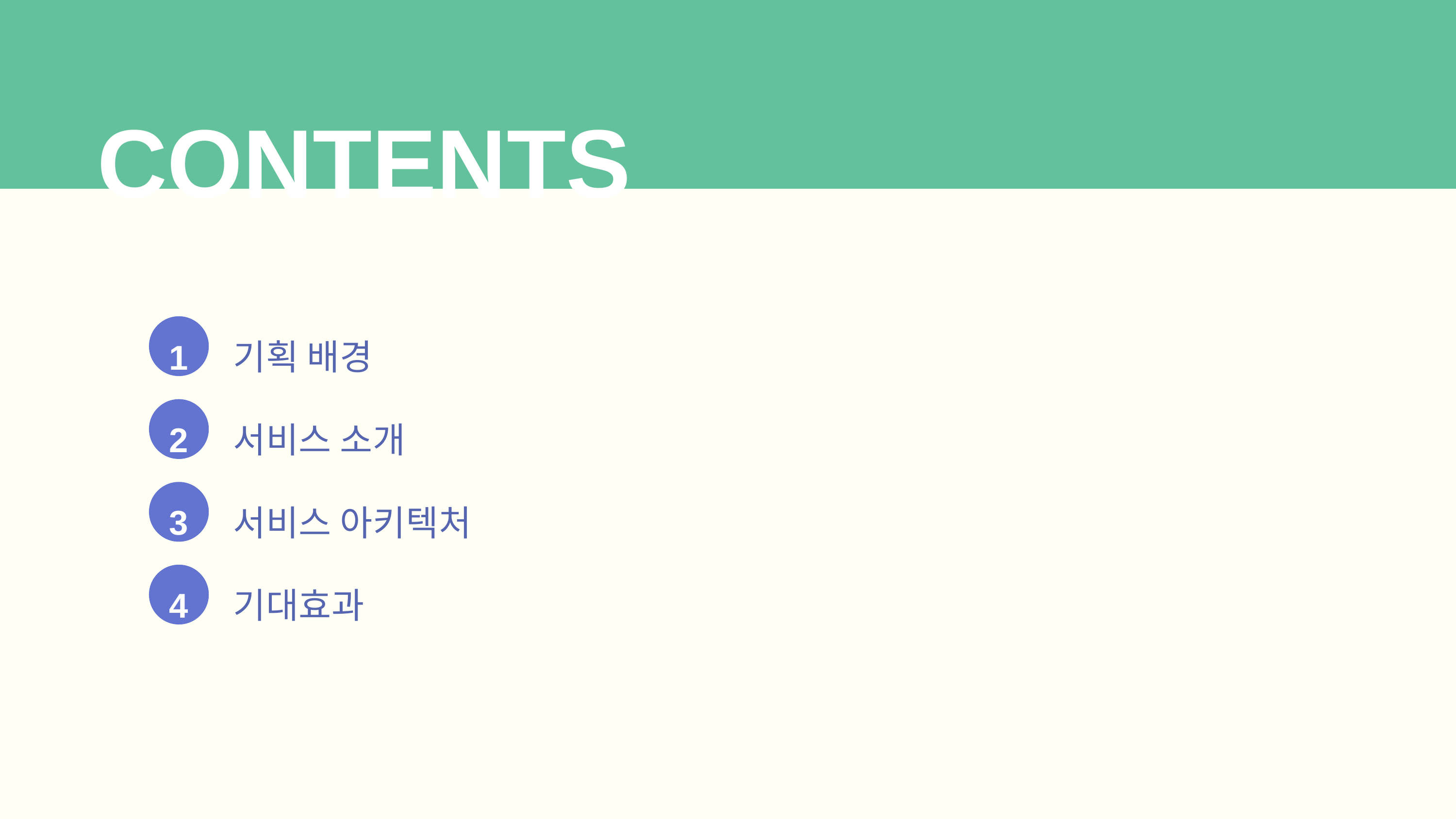

CONTENTS
기획 배경
1

서비스 소개
2

서비스 아키텍처
3

기대효과
4